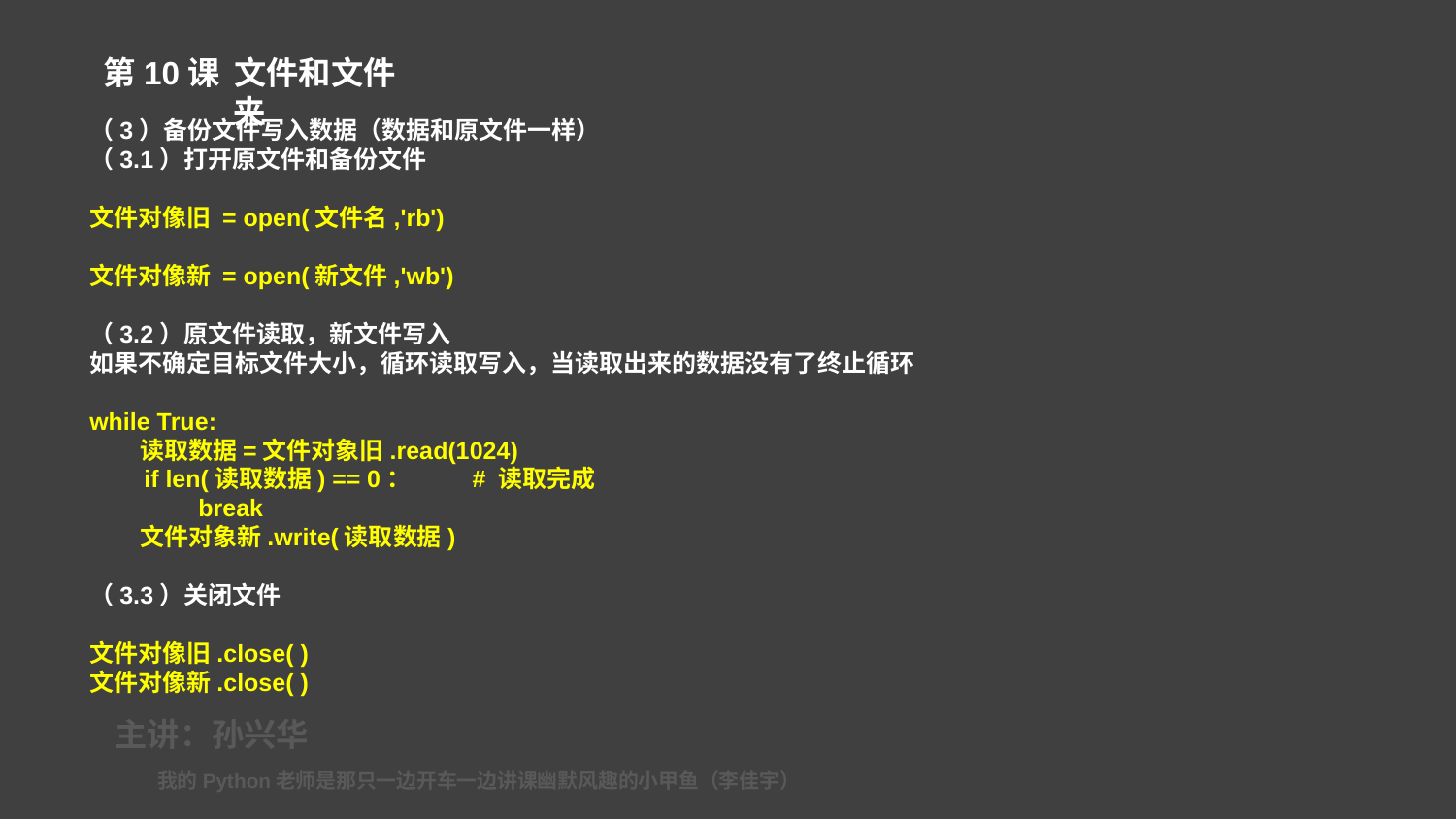

第10课  文件和文件夹
（3）备份文件写入数据（数据和原文件一样）
（3.1）打开原文件和备份文件

文件对像旧 = open(文件名,'rb')

文件对像新 = open(新文件,'wb')

（3.2）原文件读取，新文件写入
如果不确定目标文件大小，循环读取写入，当读取出来的数据没有了终止循环

while True:
        读取数据=文件对象旧.read(1024)
        if len(读取数据) == 0：          # 读取完成
                break
        文件对象新.write(读取数据)

（3.3）关闭文件

文件对像旧.close( )
文件对像新.close( )